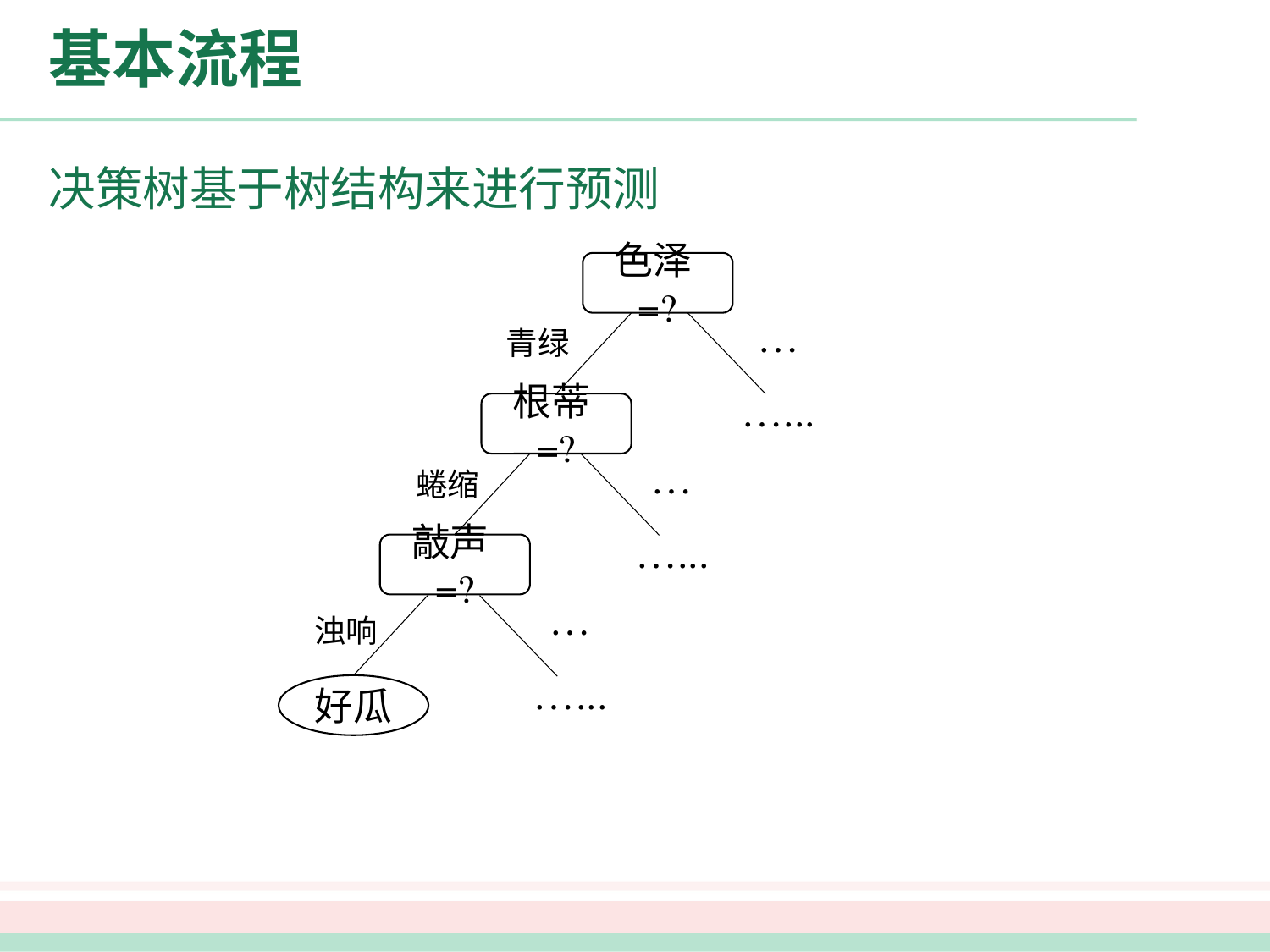

# 基本流程
决策树基于树结构来进行预测
色泽=?
…
青绿
…...
根蒂=?
…
蜷缩
…...
敲声=?
…
浊响
…...
好瓜